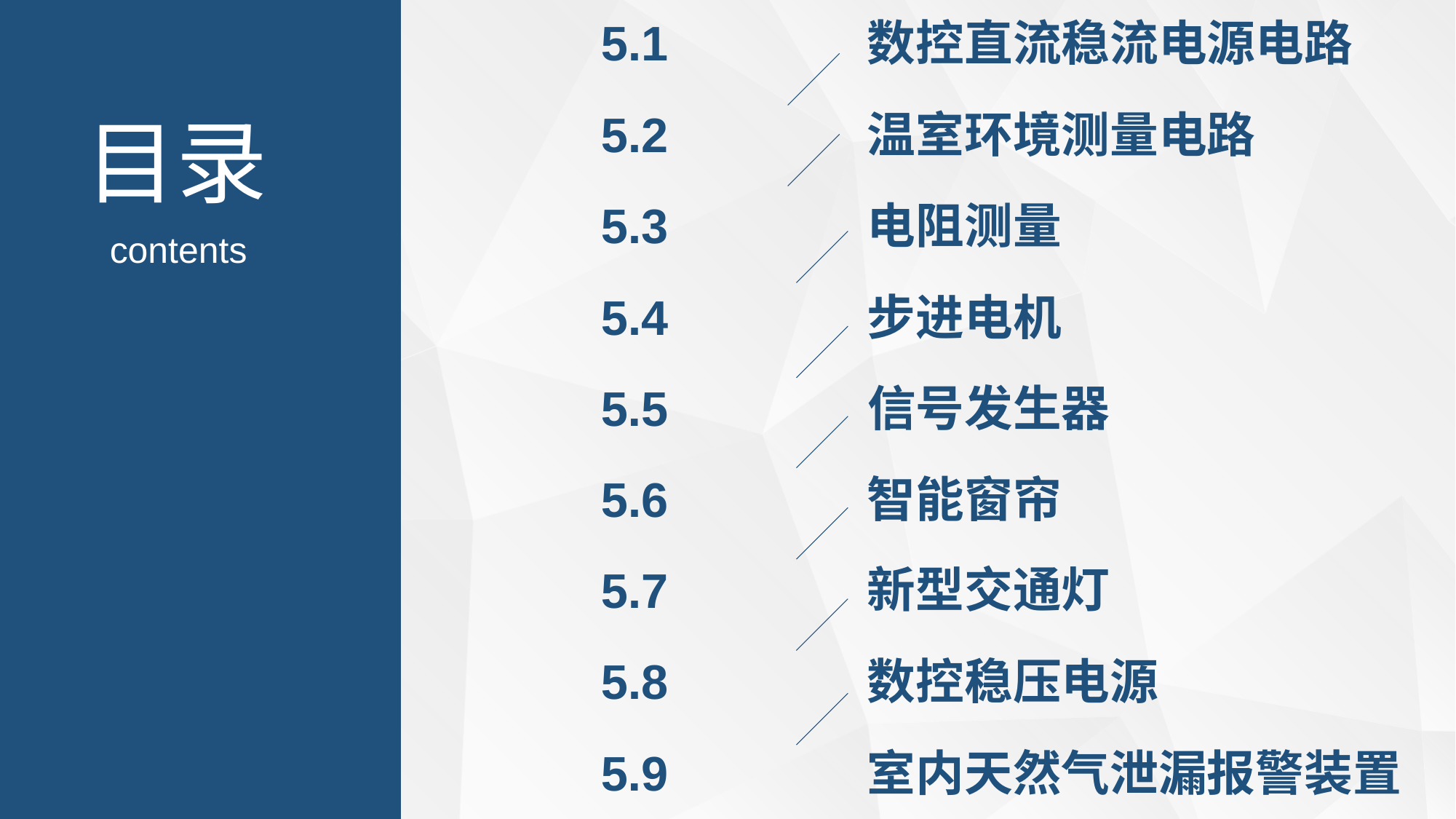

数控直流稳流电源电路
5.1
温室环境测量电路
5.2

电阻测量
5.3

5.4
步进电机
5.5
信号发生器
智能窗帘
5.6

新型交通灯
5.7
5.8
数控稳压电源
5.9
室内天然气泄漏报警装置